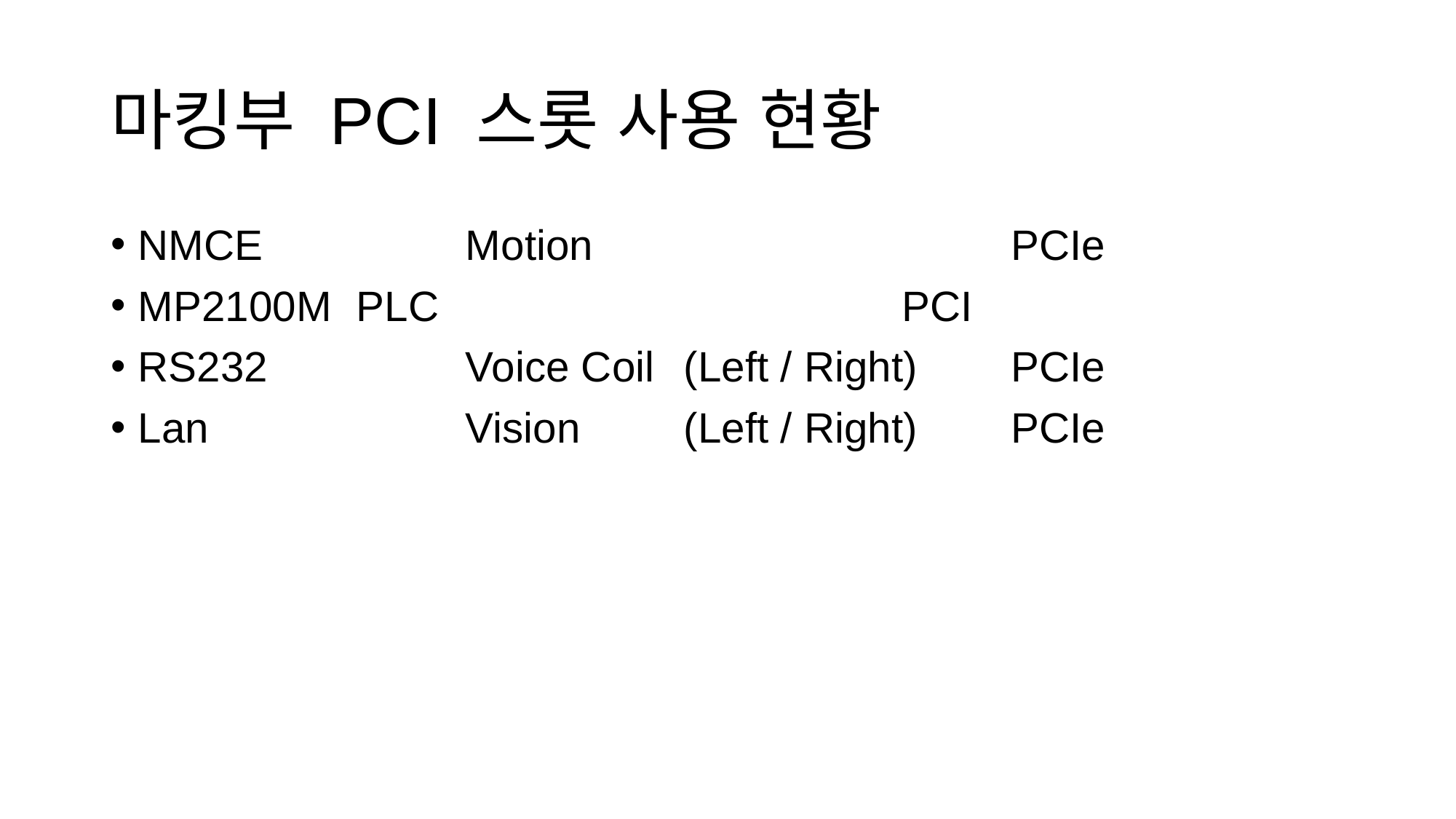

# 마킹부 PCI 스롯 사용 현황
NMCE 		Motion				PCIe
MP2100M 	PLC					PCI
RS232		Voice Coil 	(Left / Right)	PCIe
Lan			Vision 	(Left / Right)	PCIe